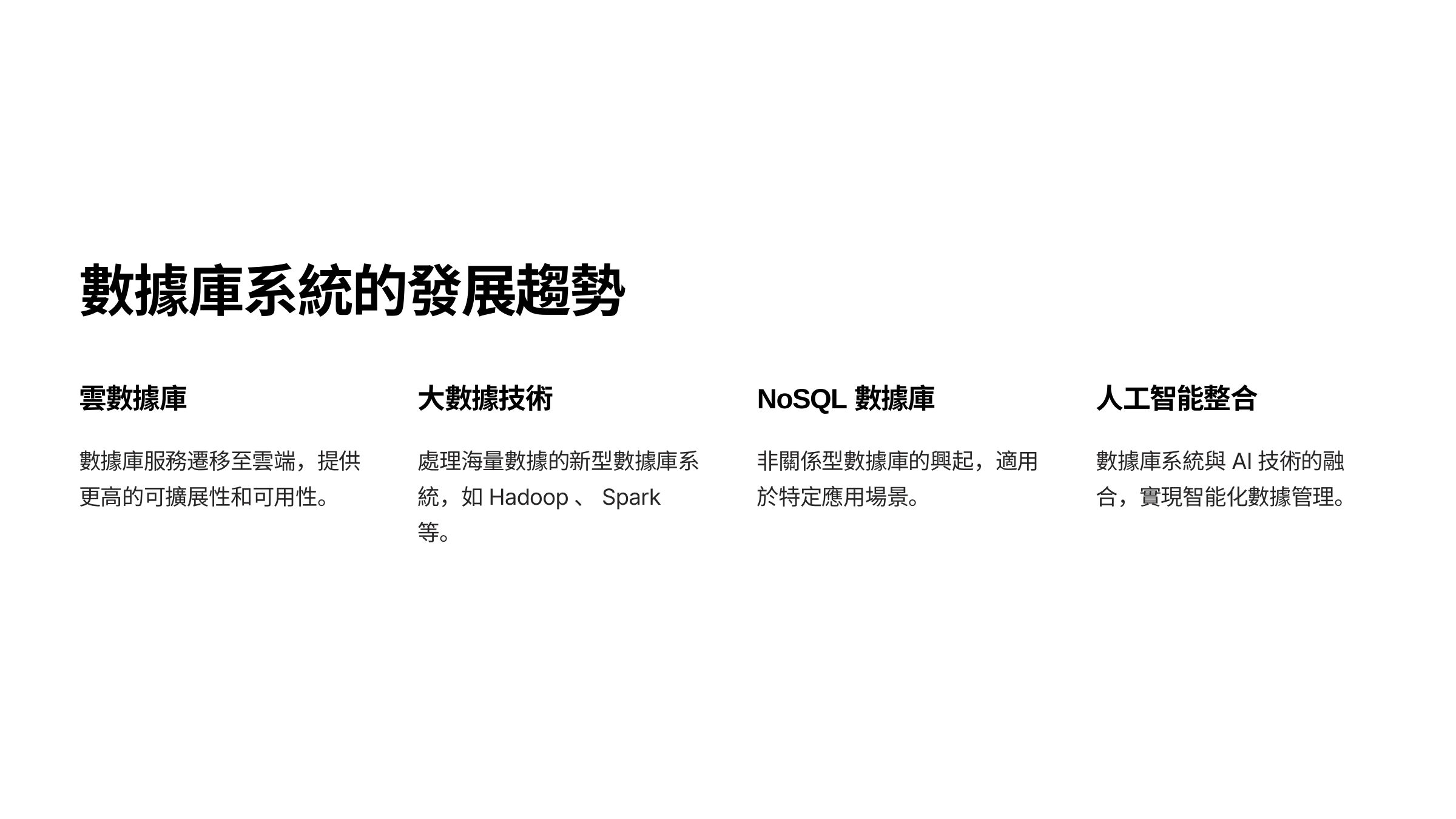

數據庫系統的發展趨勢
雲數據庫
大數據技術
NoSQL數據庫
人工智能整合
數據庫服務遷移至雲端，提供更高的可擴展性和可用性。
處理海量數據的新型數據庫系統，如Hadoop、Spark等。
非關係型數據庫的興起，適用於特定應用場景。
數據庫系統與AI技術的融合，實現智能化數據管理。